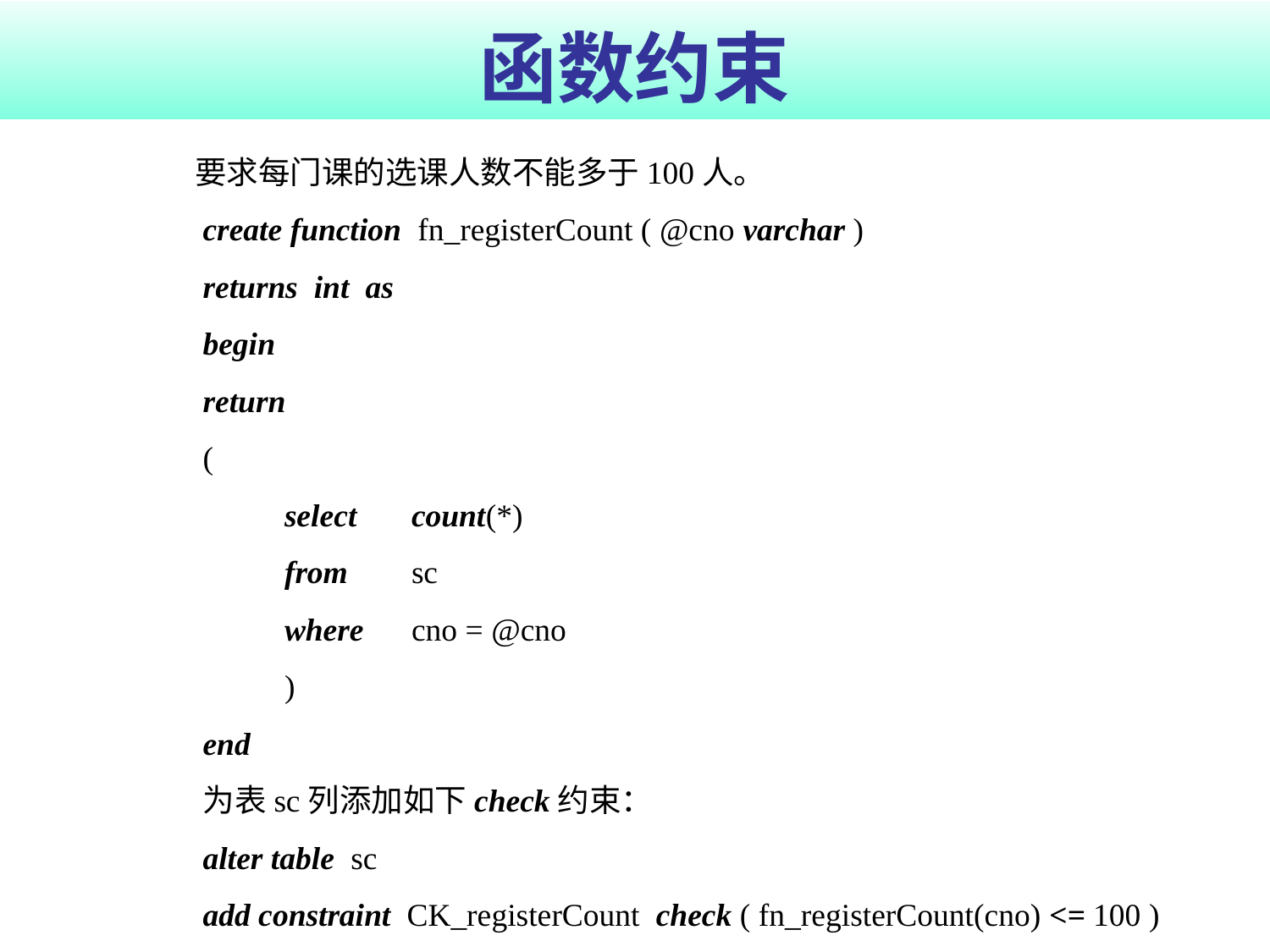

# 函数约束
要求每门课的选课人数不能多于100人。
create function  fn_registerCount ( @cno varchar )
returns  int  as
begin
return
(
	select 	count(*)
  	from 	sc
	where 	cno = @cno
	)
end
为表sc列添加如下check约束：
alter table  sc
add constraint  CK_registerCount  check ( fn_registerCount(cno) <= 100 )